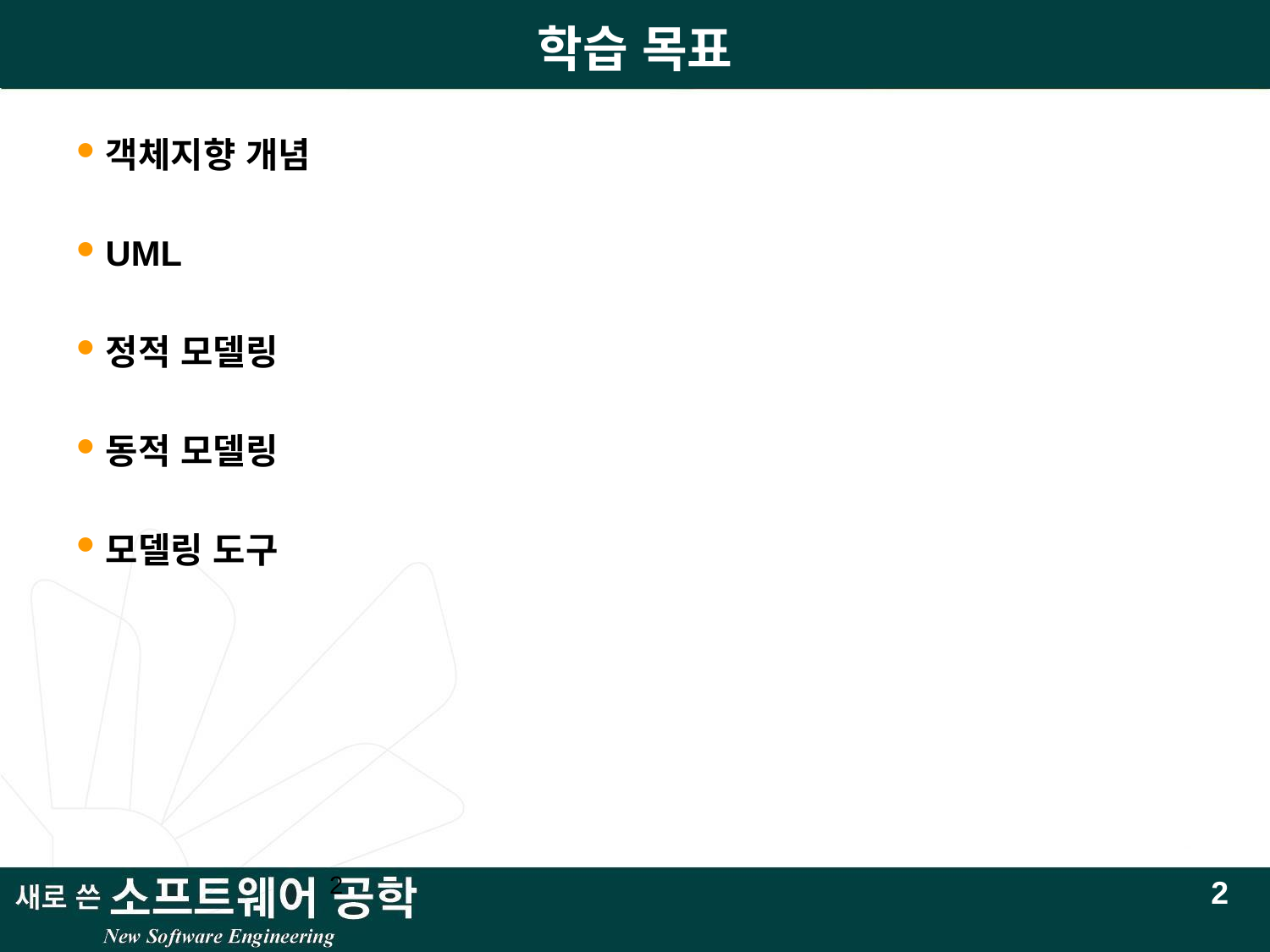

학습 목표
객체지향 개념

UML

정적 모델링

동적 모델링

모델링 도구

2